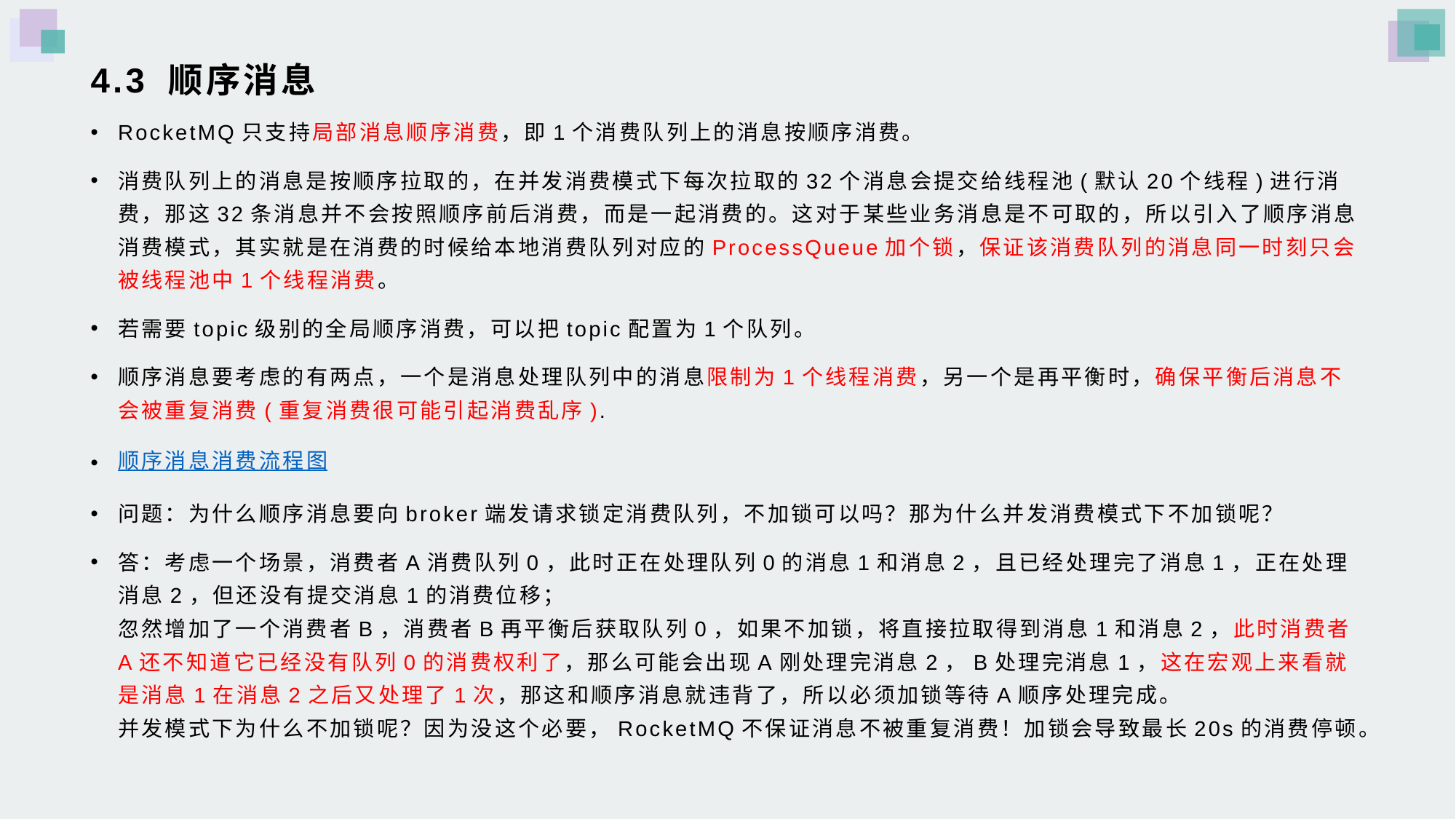

# 4.3 顺序消息
RocketMQ只支持局部消息顺序消费，即1个消费队列上的消息按顺序消费。
消费队列上的消息是按顺序拉取的，在并发消费模式下每次拉取的32个消息会提交给线程池(默认20个线程)进行消费，那这32条消息并不会按照顺序前后消费，而是一起消费的。这对于某些业务消息是不可取的，所以引入了顺序消息消费模式，其实就是在消费的时候给本地消费队列对应的ProcessQueue加个锁，保证该消费队列的消息同一时刻只会被线程池中1个线程消费。
若需要topic级别的全局顺序消费，可以把topic配置为1个队列。
顺序消息要考虑的有两点，一个是消息处理队列中的消息限制为1个线程消费，另一个是再平衡时，确保平衡后消息不会被重复消费(重复消费很可能引起消费乱序).
顺序消息消费流程图
问题：为什么顺序消息要向broker端发请求锁定消费队列，不加锁可以吗？那为什么并发消费模式下不加锁呢？
答：考虑一个场景，消费者A消费队列0，此时正在处理队列0的消息1和消息2，且已经处理完了消息1，正在处理消息2，但还没有提交消息1的消费位移；
忽然增加了一个消费者B，消费者B再平衡后获取队列0，如果不加锁，将直接拉取得到消息1和消息2，此时消费者A还不知道它已经没有队列0的消费权利了，那么可能会出现A刚处理完消息2，B处理完消息1，这在宏观上来看就是消息1在消息2之后又处理了1次，那这和顺序消息就违背了，所以必须加锁等待A顺序处理完成。
并发模式下为什么不加锁呢？因为没这个必要，RocketMQ不保证消息不被重复消费！加锁会导致最长20s的消费停顿。